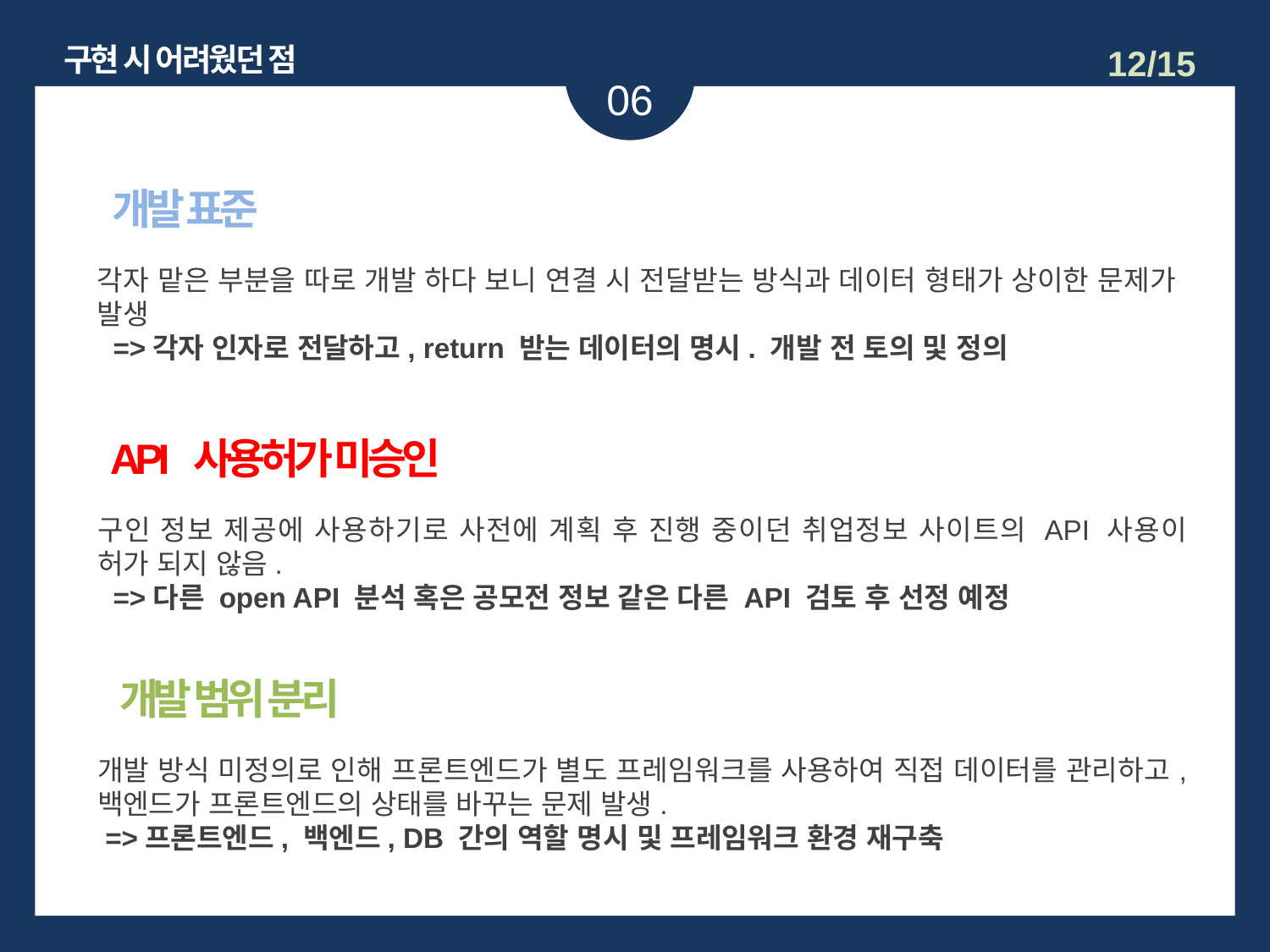

구현 시 어려웠던 점
12/15
06

개발 표준 표준

각자 맡은 부분을 따로 개발 하다 보니 연결 시 전달받는 방식과 데이터 형태가 상이한 문제가 발생
  =>각자 인자로 전달하고, return 받는 데이터의 명시. 개발 전 토의 및 정의
API  사용허가 미승인
구인 정보 제공에 사용하기로 사전에 계획 후 진행 중이던 취업정보 사이트의 API 사용이 허가 되지 않음.
  =>다른 open API 분석 혹은 공모전 정보 같은 다른 API 검토 후 선정 예정
개발 범위 분리
개발 방식 미정의로 인해 프론트엔드가 별도 프레임워크를 사용하여 직접 데이터를 관리하고, 백엔드가 프론트엔드의 상태를 바꾸는 문제 발생.
 =>프론트엔드, 백엔드, DB 간의 역할 명시 및 프레임워크 환경 재구축